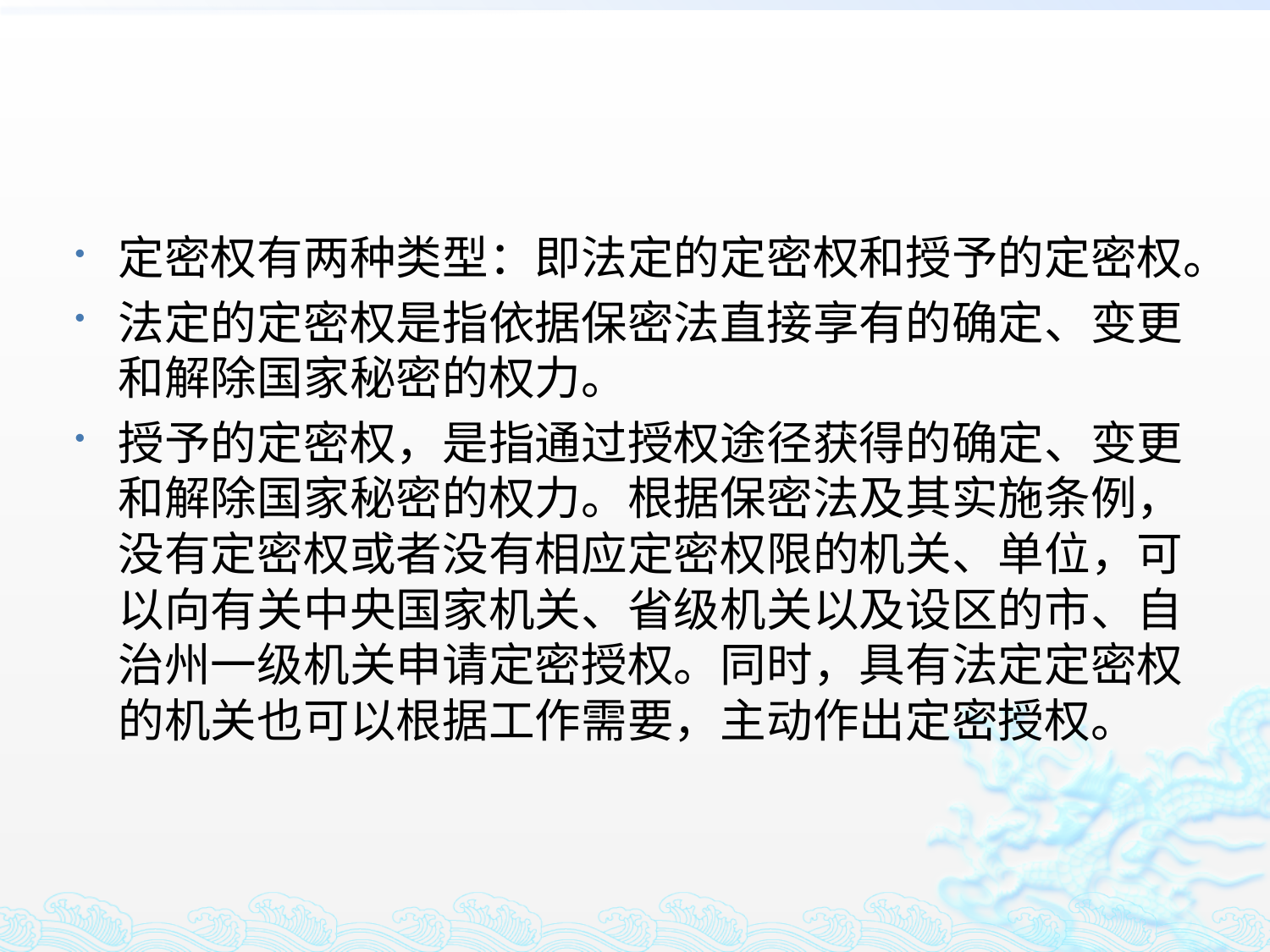

#
定密权有两种类型：即法定的定密权和授予的定密权。
法定的定密权是指依据保密法直接享有的确定、变更和解除国家秘密的权力。
授予的定密权，是指通过授权途径获得的确定、变更和解除国家秘密的权力。根据保密法及其实施条例，没有定密权或者没有相应定密权限的机关、单位，可以向有关中央国家机关、省级机关以及设区的市、自治州一级机关申请定密授权。同时，具有法定定密权的机关也可以根据工作需要，主动作出定密授权。